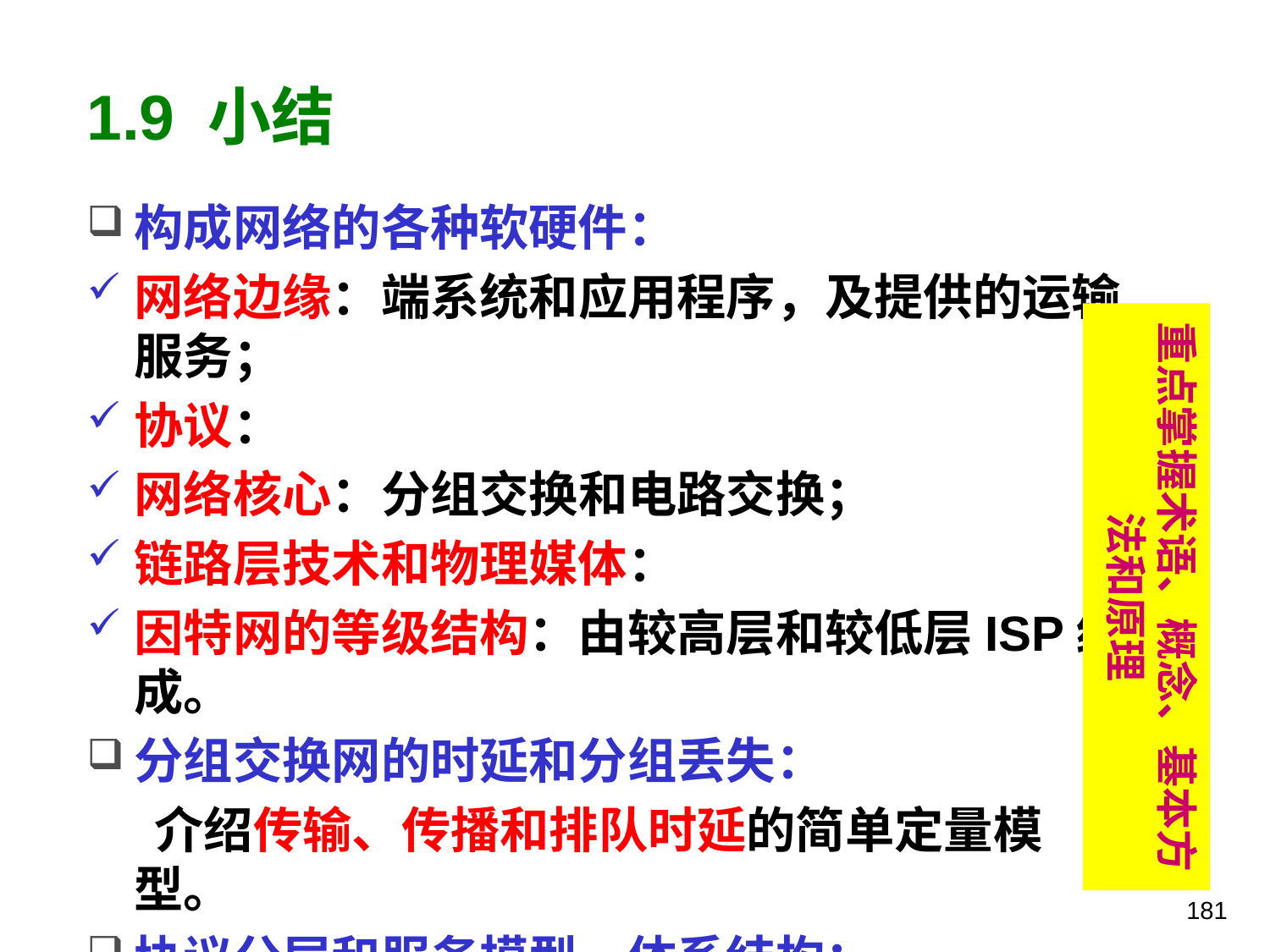

# 1.9 小结
构成网络的各种软硬件：
网络边缘：端系统和应用程序，及提供的运输服务；
协议：
网络核心：分组交换和电路交换；
链路层技术和物理媒体：
因特网的等级结构：由较高层和较低层ISP组成。
分组交换网的时延和分组丢失：
     介绍传输、传播和排队时延的简单定量模型。
协议分层和服务模型、体系结构：
     分层特点、数据传递方法、因特网分层。
重点掌握术语、概念、基本方法和原理
181